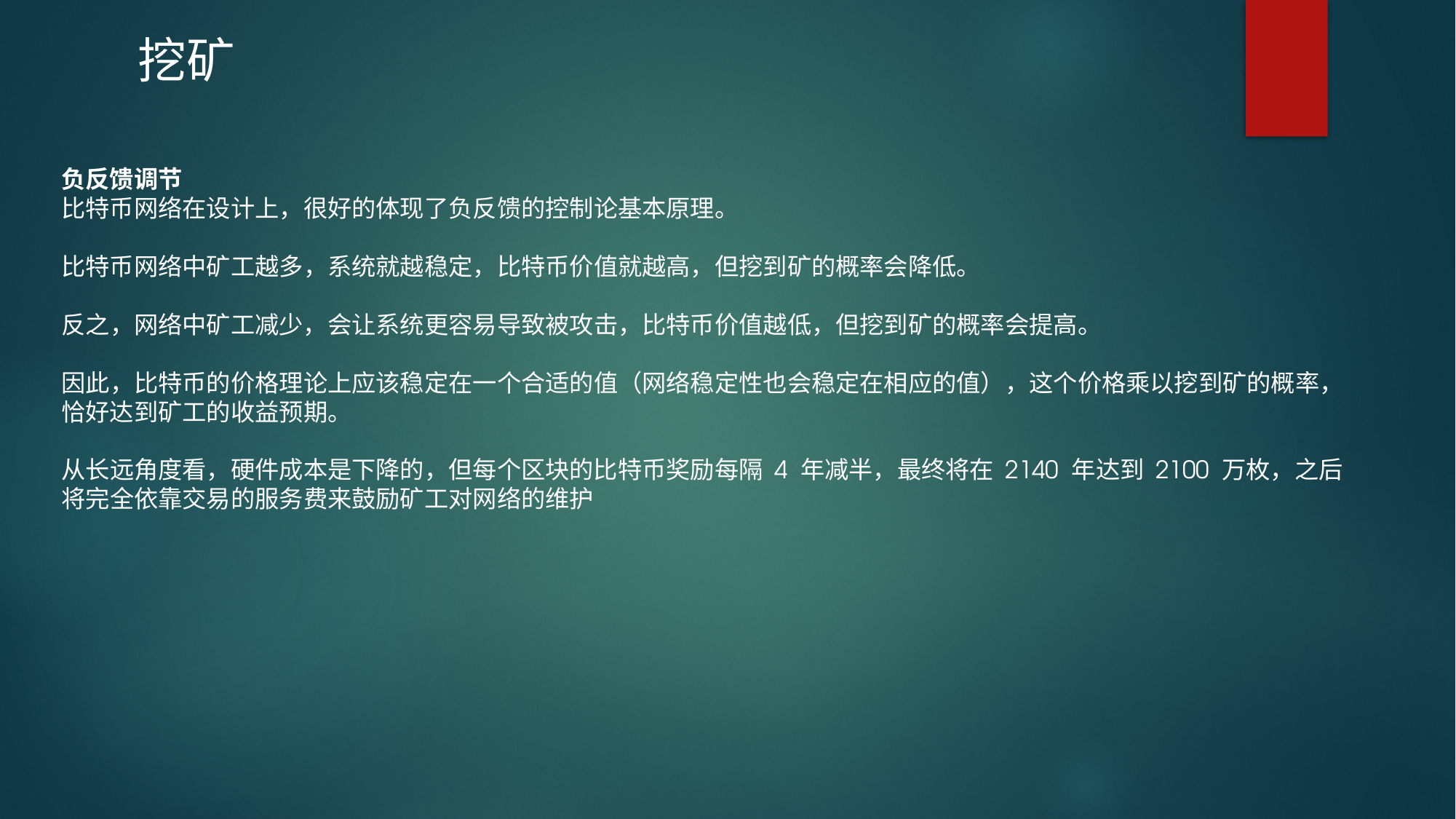

挖矿
负反馈调节
比特币网络在设计上，很好的体现了负反馈的控制论基本原理。

比特币网络中矿工越多，系统就越稳定，比特币价值就越高，但挖到矿的概率会降低。

反之，网络中矿工减少，会让系统更容易导致被攻击，比特币价值越低，但挖到矿的概率会提高。

因此，比特币的价格理论上应该稳定在一个合适的值（网络稳定性也会稳定在相应的值），这个价格乘以挖到矿的概率，恰好达到矿工的收益预期。

从长远角度看，硬件成本是下降的，但每个区块的比特币奖励每隔 4 年减半，最终将在 2140 年达到 2100 万枚，之后将完全依靠交易的服务费来鼓励矿工对网络的维护
RESTRICTED